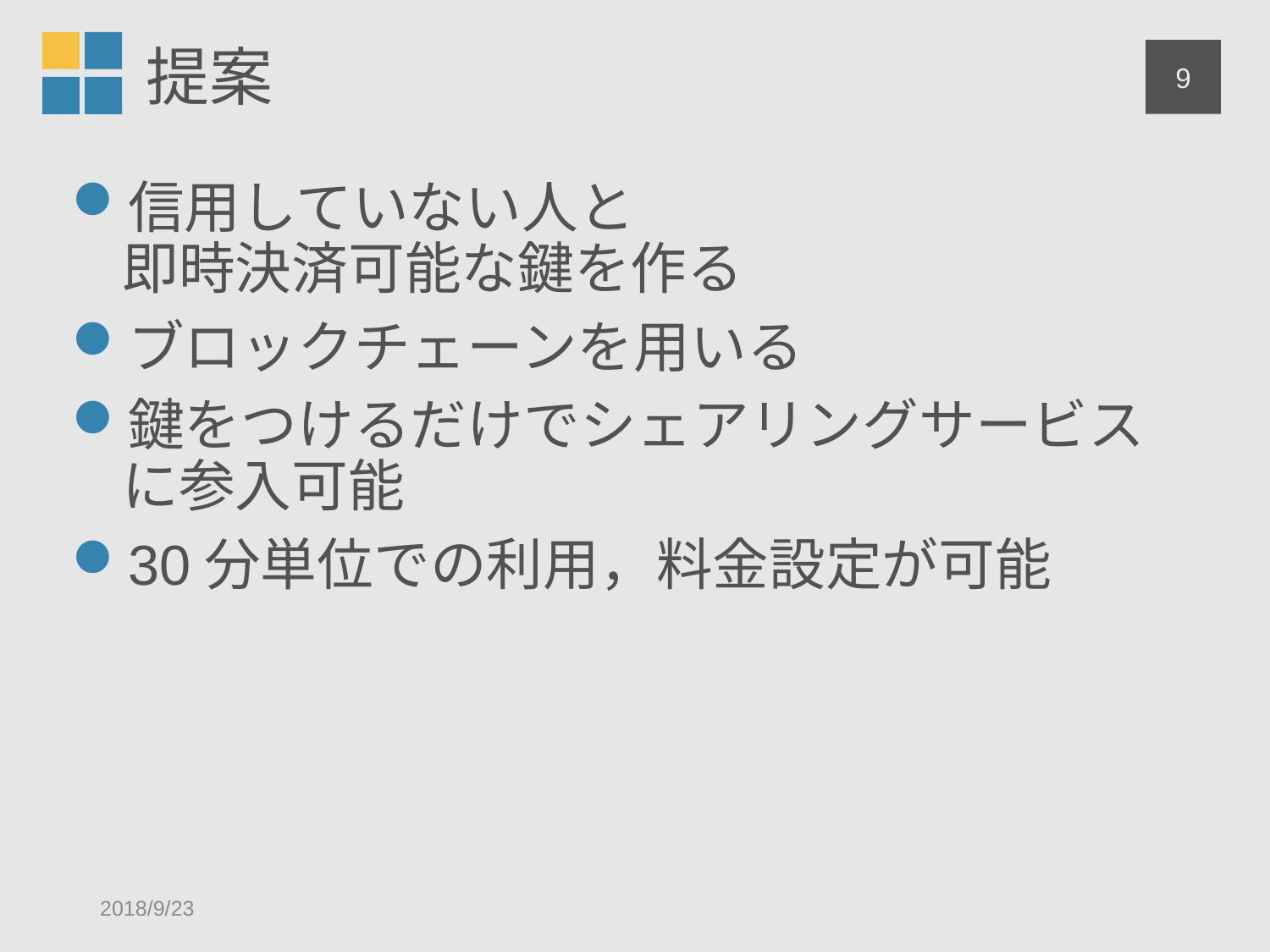

# 提案
9
信用していない人と
即時決済可能な鍵を作る
ブロックチェーンを用いる
鍵をつけるだけでシェアリングサービスに参入可能
30分単位での利用，料金設定が可能
2018/9/23